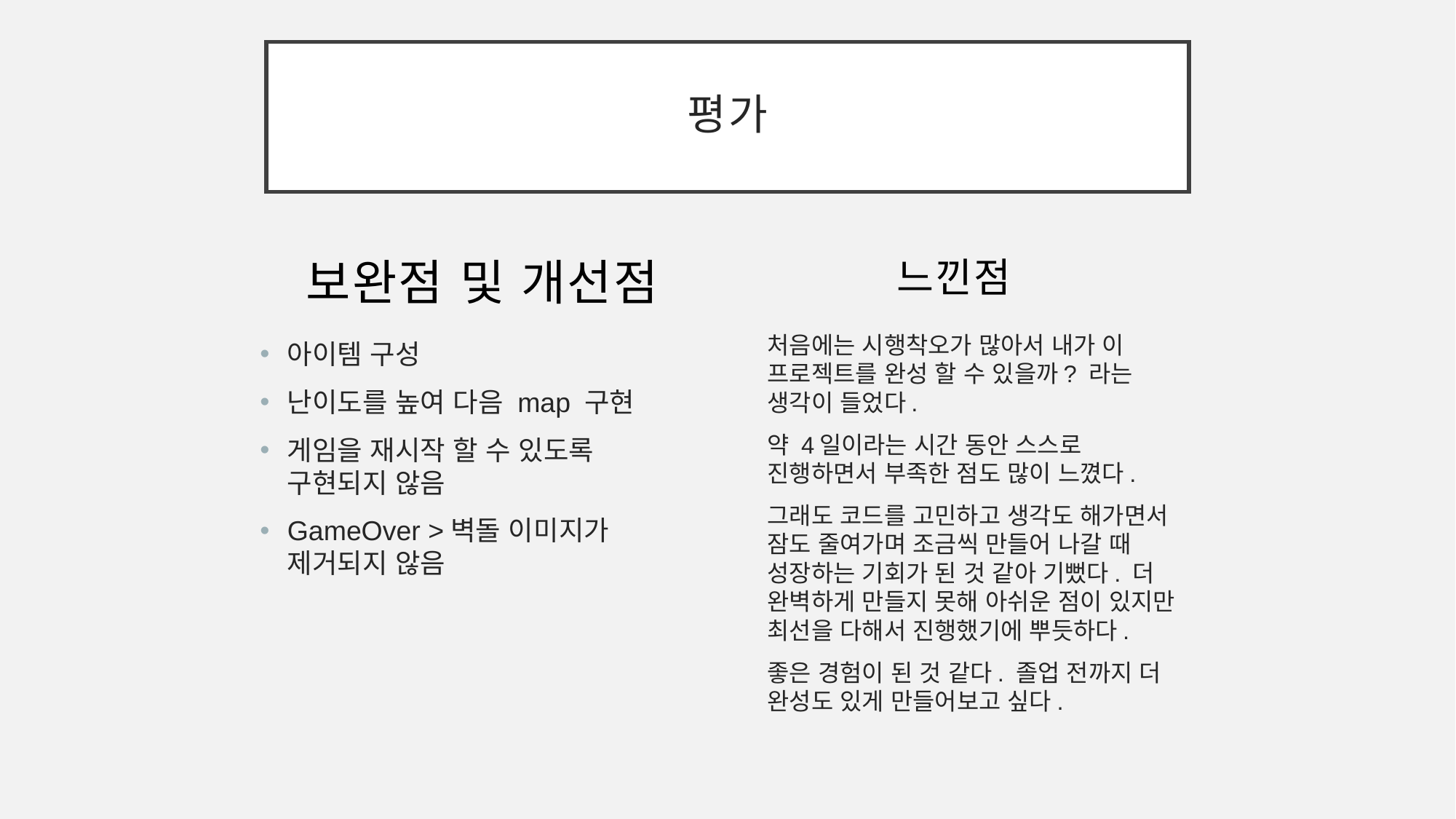

# 평가
보완점 및 개선점
느낀점
처음에는 시행착오가 많아서 내가 이 프로젝트를 완성 할 수 있을까? 라는 생각이 들었다.
약 4일이라는 시간 동안 스스로 진행하면서 부족한 점도 많이 느꼈다.
그래도 코드를 고민하고 생각도 해가면서 잠도 줄여가며 조금씩 만들어 나갈 때 성장하는 기회가 된 것 같아 기뻤다. 더 완벽하게 만들지 못해 아쉬운 점이 있지만 최선을 다해서 진행했기에 뿌듯하다.
좋은 경험이 된 것 같다. 졸업 전까지 더 완성도 있게 만들어보고 싶다.
아이템 구성
난이도를 높여 다음 map 구현
게임을 재시작 할 수 있도록 구현되지 않음
GameOver >벽돌 이미지가 제거되지 않음